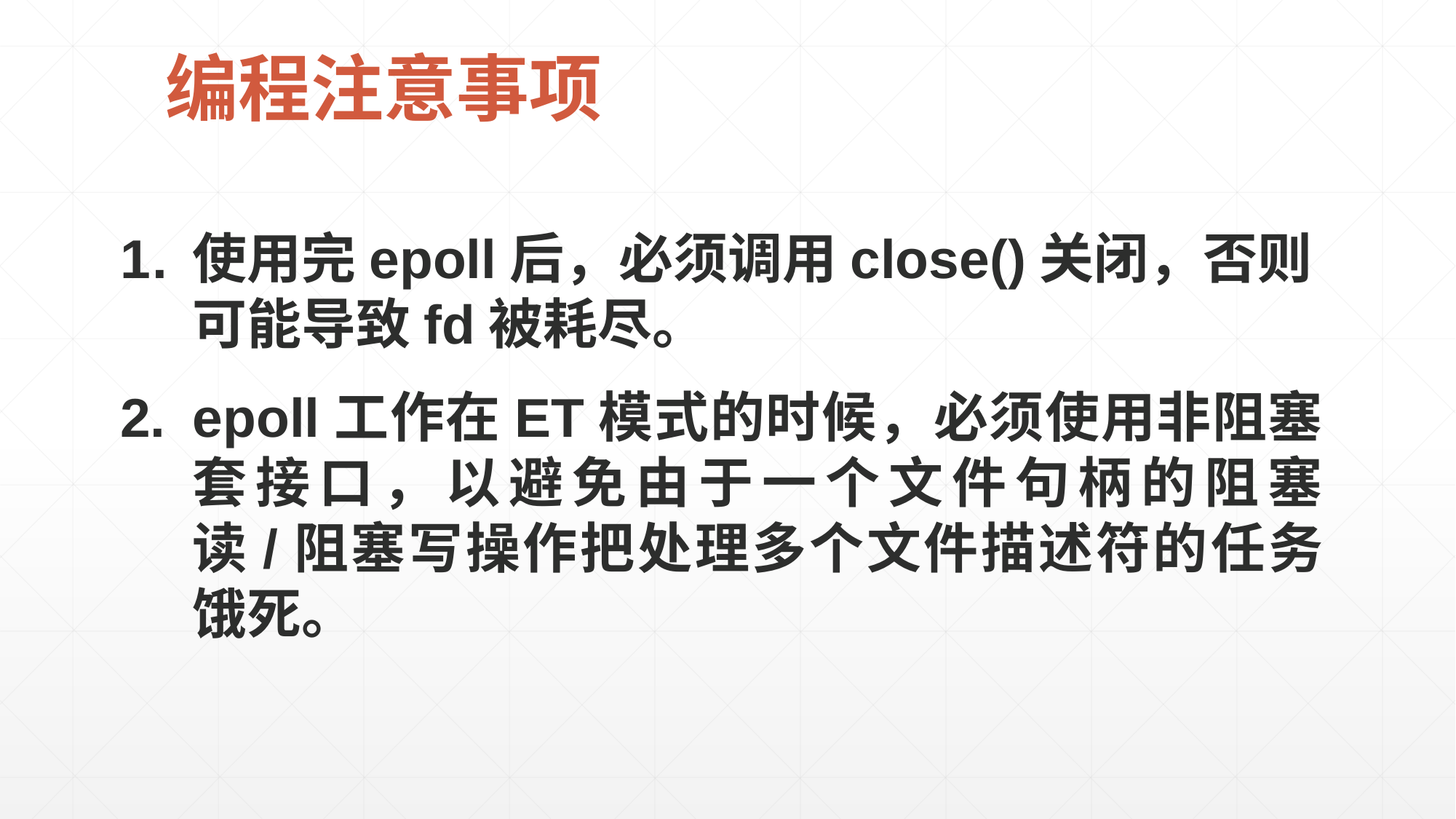

# 编程注意事项
使用完epoll后，必须调用close()关闭，否则可能导致fd被耗尽。
epoll工作在ET模式的时候，必须使用非阻塞套接口，以避免由于一个文件句柄的阻塞读/阻塞写操作把处理多个文件描述符的任务饿死。